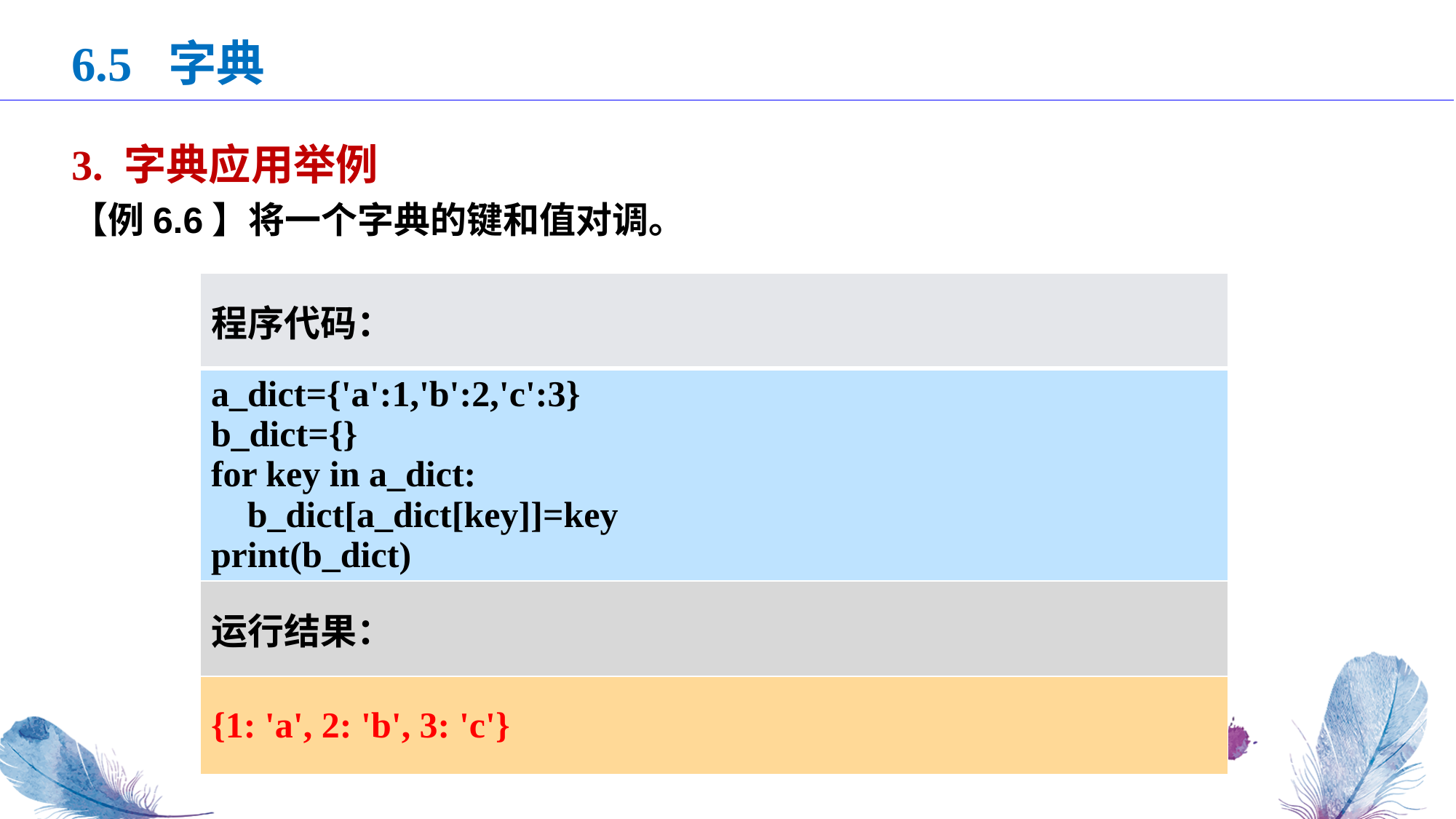

6.5  字典
3. 字典应用举例
【例6.6】将一个字典的键和值对调。
| 程序代码： |
| --- |
| a\_dict={'a':1,'b':2,'c':3} b\_dict={} for key in a\_dict: b\_dict[a\_dict[key]]=key print(b\_dict) |
| 运行结果： |
| {1: 'a', 2: 'b', 3: 'c'} |